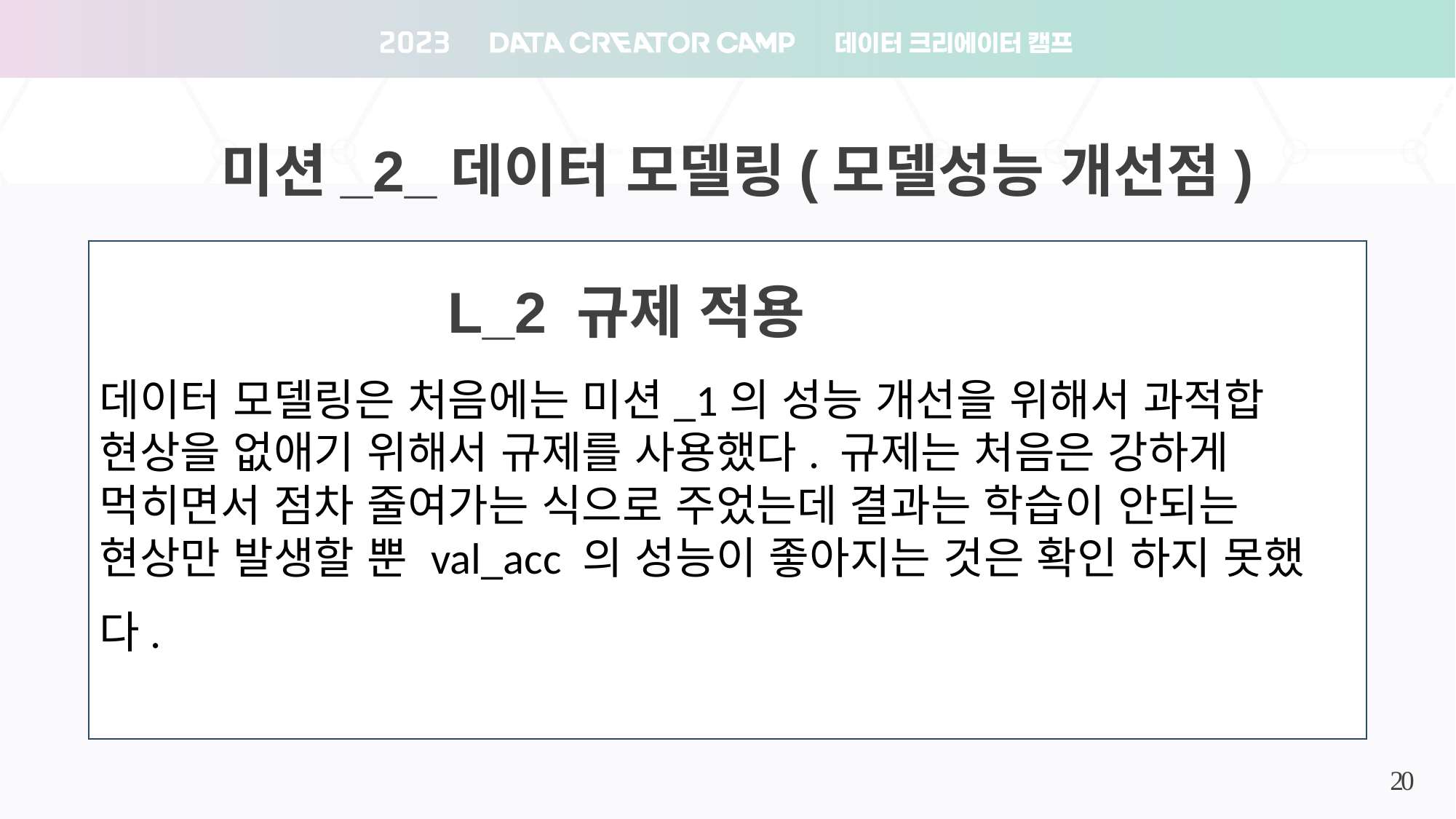

미션_2_데이터 모델링(모델성능 개선점)

                        L_2 규제 적용

데이터 모델링은 처음에는 미션_1의 성능 개선을 위해서 과적합 현상을 없애기 위해서 규제를 사용했다. 규제는 처음은 강하게 먹히면서 점차 줄여가는 식으로 주었는데 결과는 학습이 안되는 현상만 발생할 뿐 val_acc 의 성능이 좋아지는 것은 확인 하지 못했다.
20